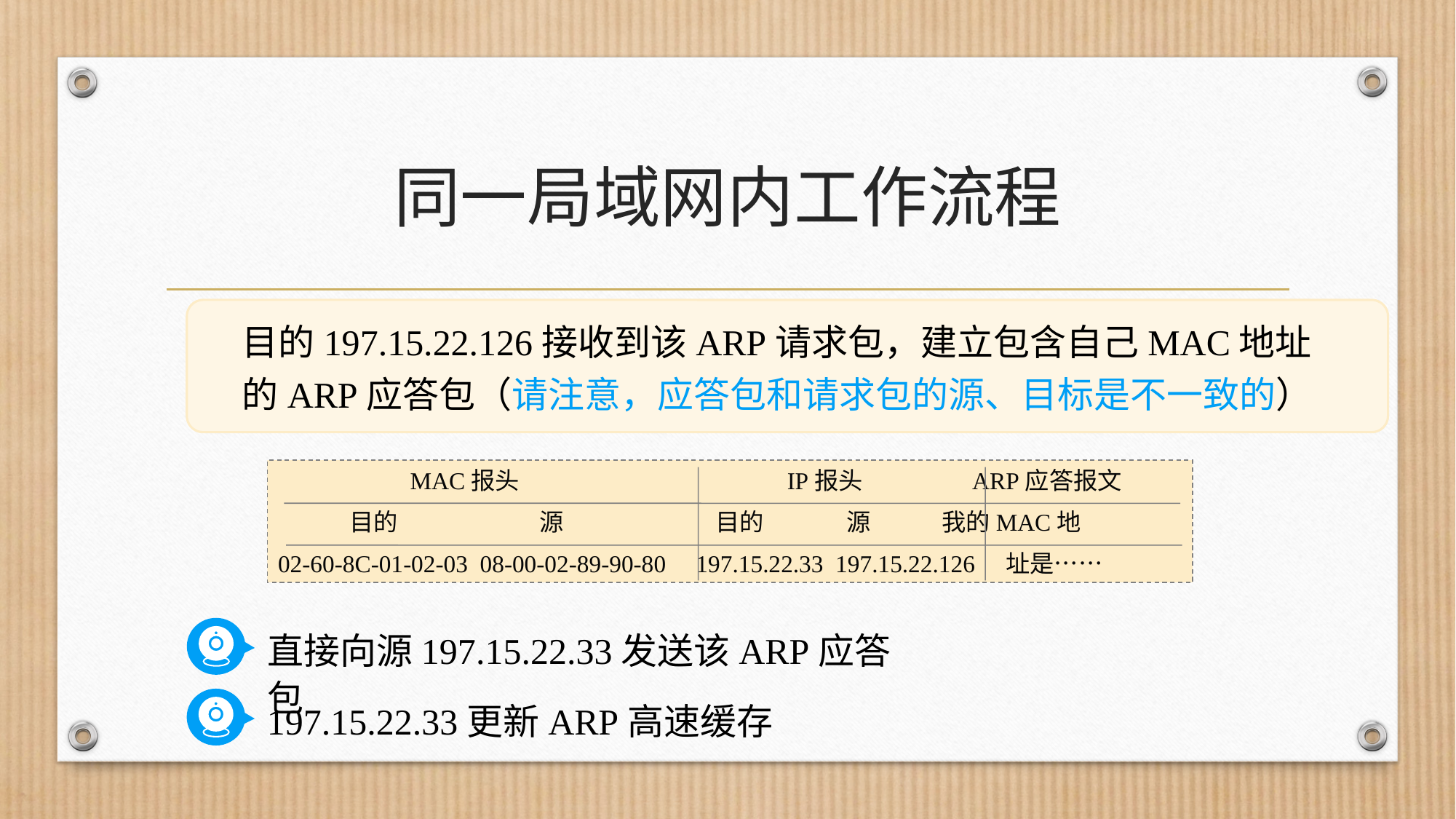

# 同一局域网内工作流程

目的197.15.22.126接收到该ARP请求包，建立包含自己MAC地址的ARP应答包（请注意，应答包和请求包的源、目标是不一致的）
                      MAC报头                                                IP报头                   ARP应答报文
            目的                          源                            目的               源             我的MAC地
02-60-8C-01-02-03  08-00-02-89-90-80     197.15.22.33  197.15.22.126    址是……

直接向源197.15.22.33发送该ARP应答包

197.15.22.33更新ARP高速缓存